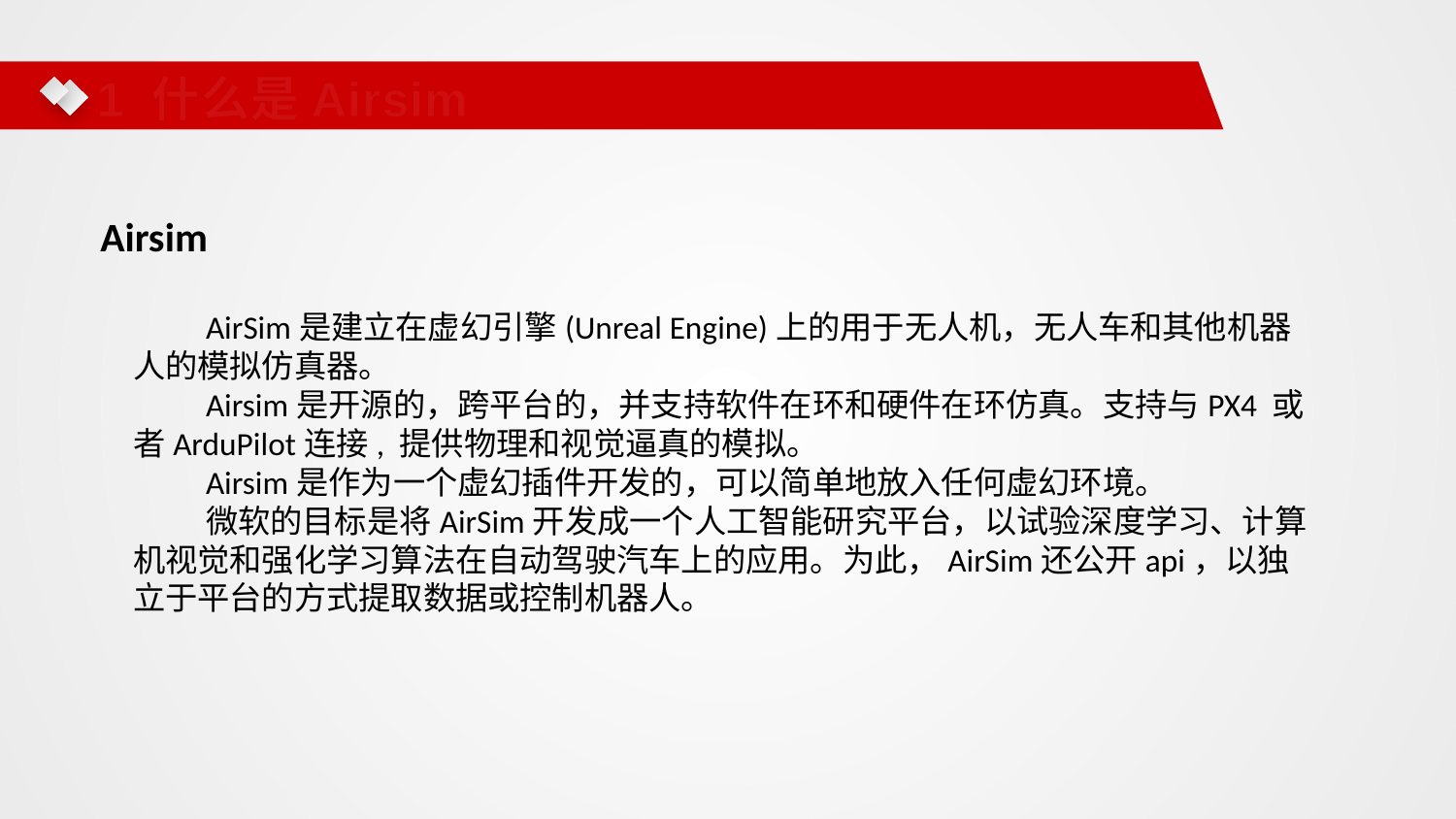

1 什么是Airsim
Airsim
          AirSim是建立在虚幻引擎(Unreal Engine)上的用于无人机，无人车和其他机器人的模拟仿真器。
Airsim是开源的，跨平台的，并支持软件在环和硬件在环仿真。支持与PX4 或者ArduPilot连接, 提供物理和视觉逼真的模拟。
Airsim是作为一个虚幻插件开发的，可以简单地放入任何虚幻环境。
微软的目标是将AirSim开发成一个人工智能研究平台，以试验深度学习、计算机视觉和强化学习算法在自动驾驶汽车上的应用。为此，AirSim还公开api，以独立于平台的方式提取数据或控制机器人。